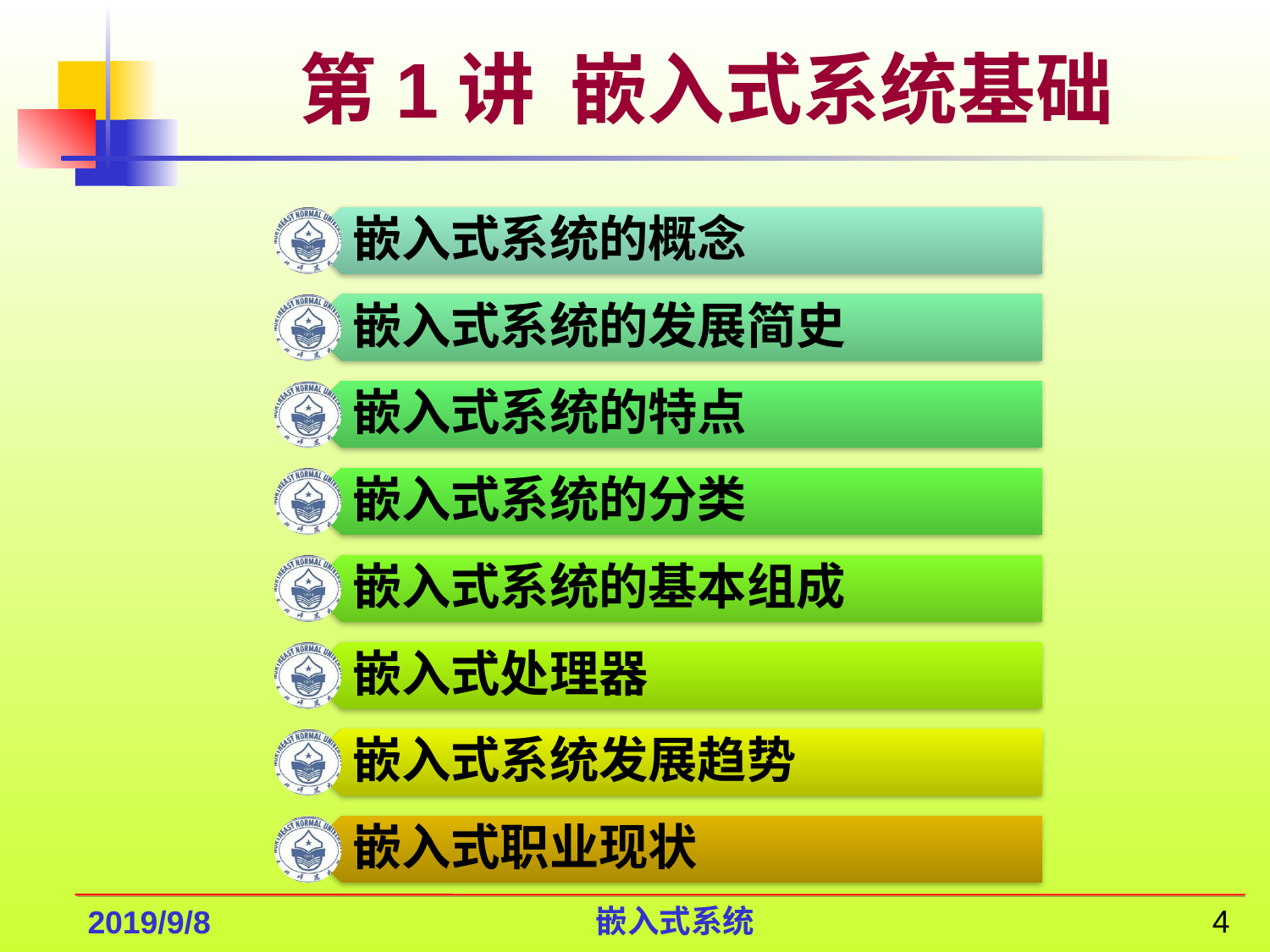

# 第1讲  嵌入式系统基础
嵌入式系统的概念
嵌入式系统的发展简史
嵌入式系统的特点
嵌入式系统的分类
嵌入式系统的基本组成
嵌入式处理器
嵌入式系统发展趋势
嵌入式职业现状
嵌入式系统
4
2019/9/8